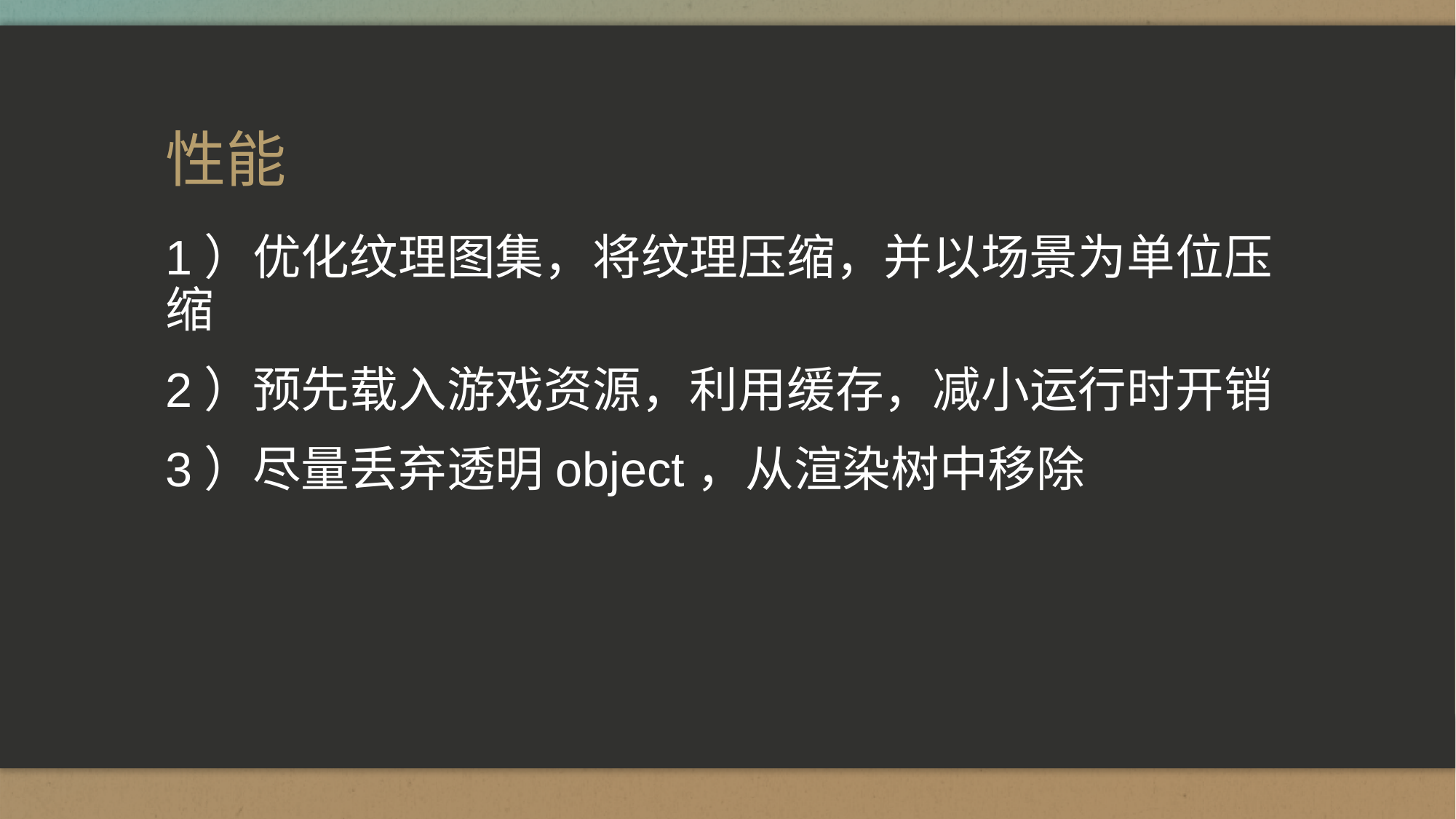

# 性能
1）优化纹理图集，将纹理压缩，并以场景为单位压缩
2）预先载入游戏资源，利用缓存，减小运行时开销
3）尽量丢弃透明object，从渲染树中移除